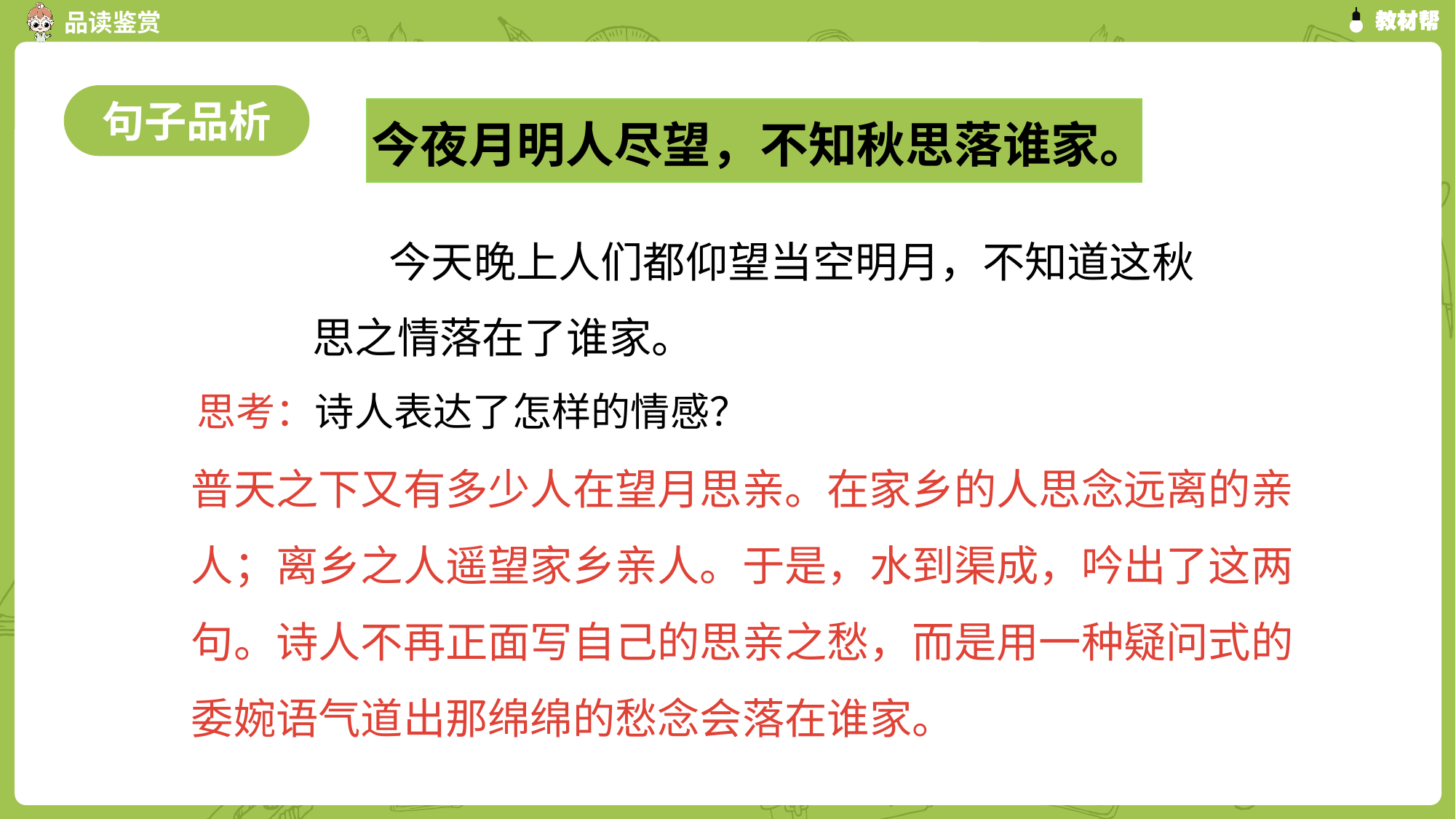

句子品析

今夜月明人尽望，不知秋思落谁家。
       今天晚上人们都仰望当空明月，不知道这秋思之情落在了谁家。
思考：诗人表达了怎样的情感？
普天之下又有多少人在望月思亲。在家乡的人思念远离的亲人；离乡之人遥望家乡亲人。于是，水到渠成，吟出了这两句。诗人不再正面写自己的思亲之愁，而是用一种疑问式的委婉语气道出那绵绵的愁念会落在谁家。